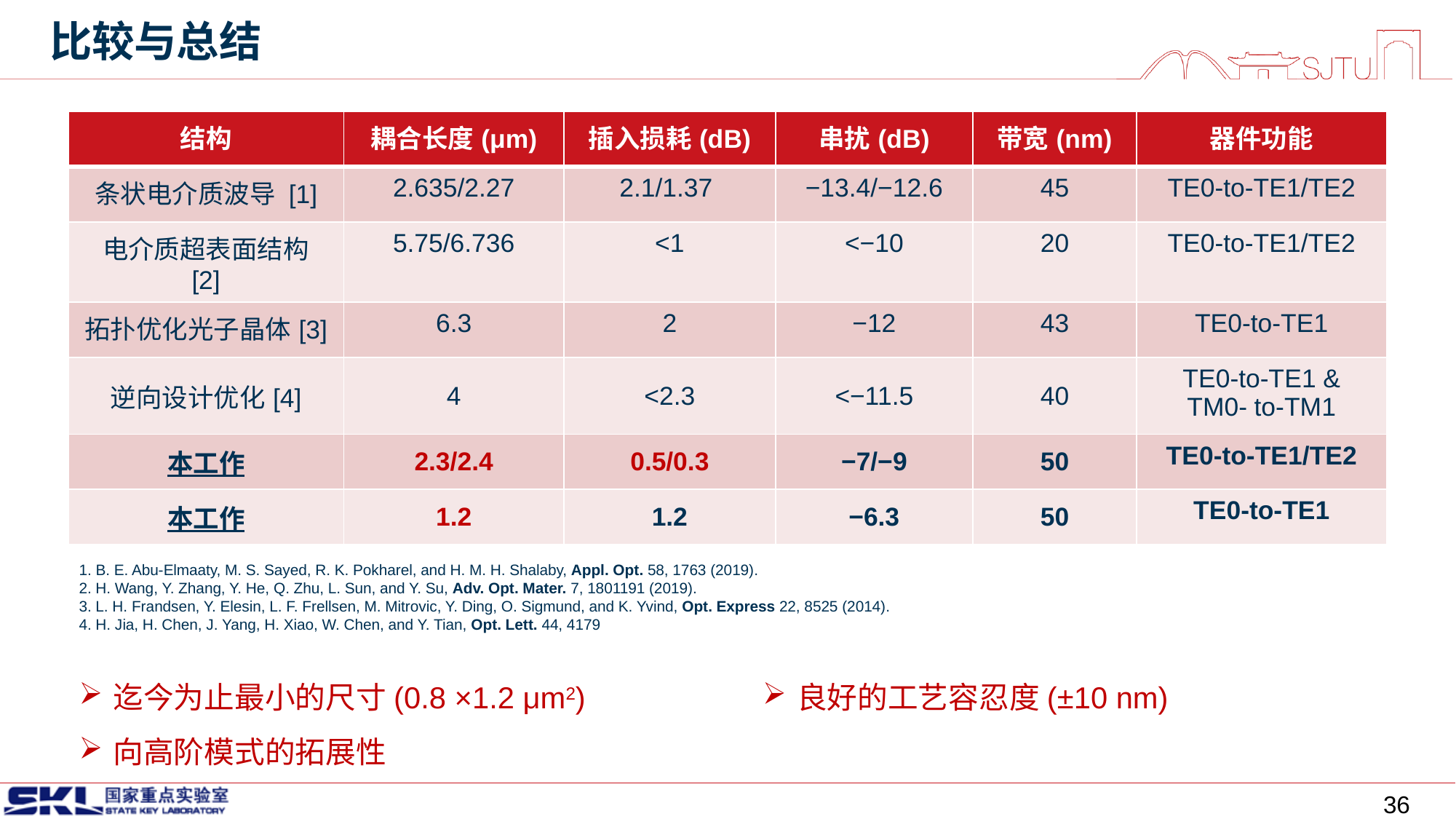

比较与总结
| 结构 | 耦合长度(μm) | 插入损耗(dB) | 串扰(dB) | 带宽(nm) | 器件功能 |
| --- | --- | --- | --- | --- | --- |
| 条状电介质波导 [1] | 2.635/2.27 | 2.1/1.37 | −13.4/−12.6 | 45 | TE0-to-TE1/TE2 |
| 电介质超表面结构 [2] | 5.75/6.736 | <1 | <−10 | 20 | TE0-to-TE1/TE2 |
| 拓扑优化光子晶体[3] | 6.3 | 2 | −12 | 43 | TE0-to-TE1 |
| 逆向设计优化[4] | 4 | <2.3 | <−11.5 | 40 | TE0-to-TE1 & TM0- to-TM1 |
| 本工作 | 2.3/2.4 | 0.5/0.3 | −7/−9 | 50 | TE0-to-TE1/TE2 |
| 本工作 | 1.2 | 1.2 | −6.3 | 50 | TE0-to-TE1 |
1. B. E. Abu-Elmaaty, M. S. Sayed, R. K. Pokharel, and H. M. H. Shalaby, Appl. Opt. 58, 1763 (2019).
2. H. Wang, Y. Zhang, Y. He, Q. Zhu, L. Sun, and Y. Su, Adv. Opt. Mater. 7, 1801191 (2019).
3. L. H. Frandsen, Y. Elesin, L. F. Frellsen, M. Mitrovic, Y. Ding, O. Sigmund, and K. Yvind, Opt. Express 22, 8525 (2014).
4. H. Jia, H. Chen, J. Yang, H. Xiao, W. Chen, and Y. Tian, Opt. Lett. 44, 4179
迄今为止最小的尺寸(0.8 ×1.2 μm2)
向高阶模式的拓展性
良好的工艺容忍度(±10 nm)